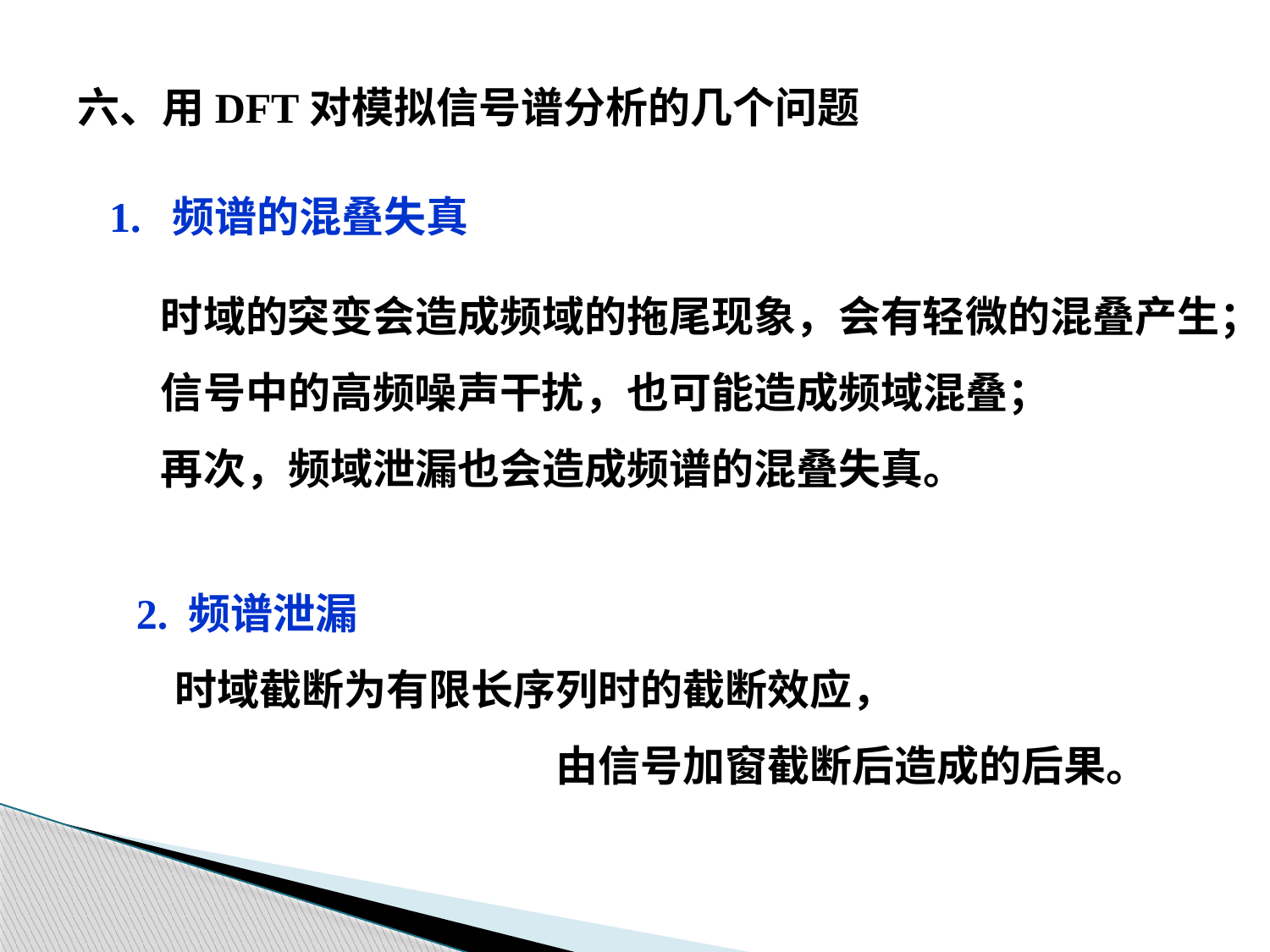

六、用DFT对模拟信号谱分析的几个问题
1.  频谱的混叠失真
时域的突变会造成频域的拖尾现象，会有轻微的混叠产生；
信号中的高频噪声干扰，也可能造成频域混叠；
再次，频域泄漏也会造成频谱的混叠失真。
2. 频谱泄漏
   时域截断为有限长序列时的截断效应，
                                           由信号加窗截断后造成的后果。